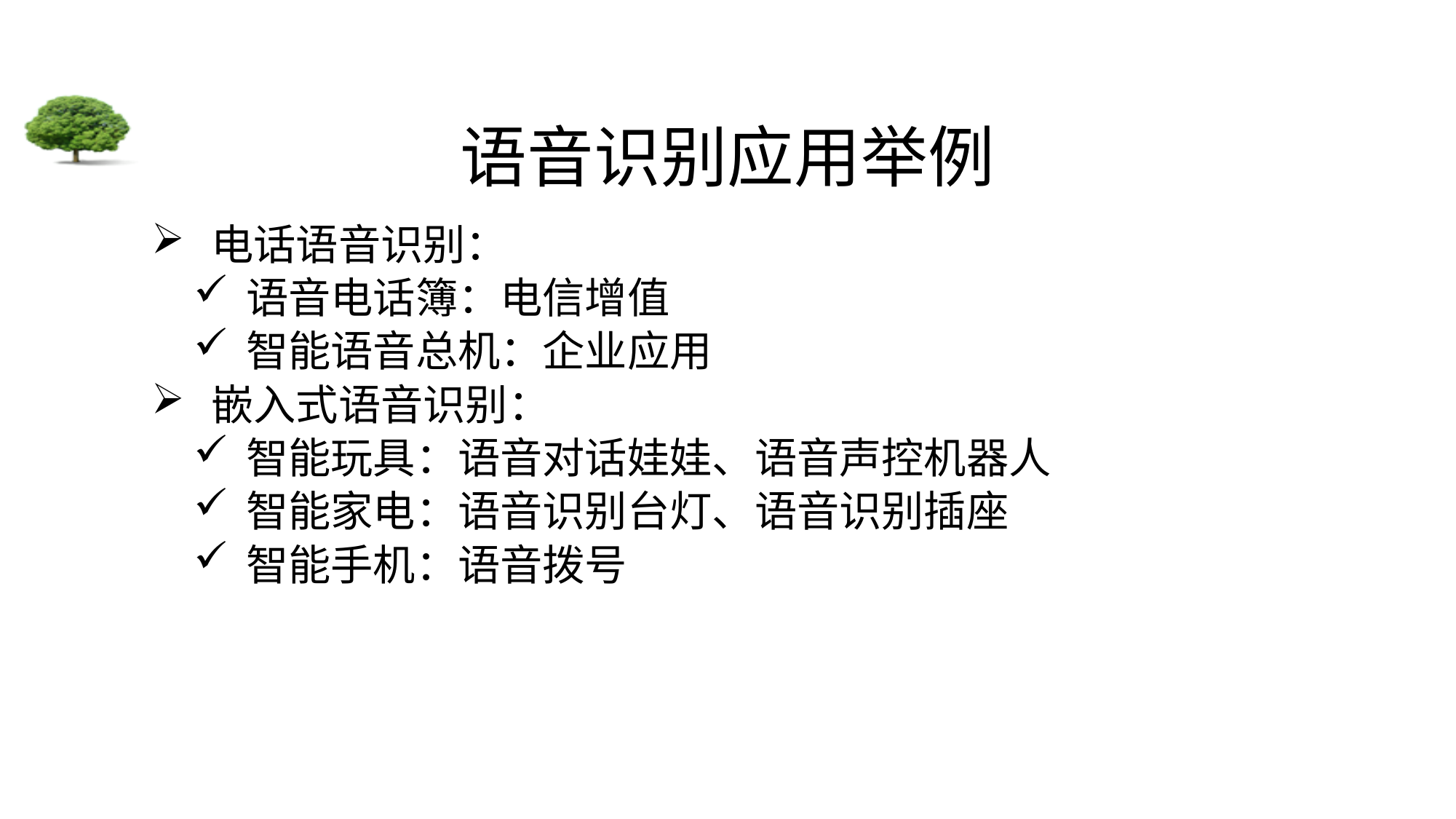

# 语音识别应用举例
电话语音识别：
语音电话簿：电信增值
智能语音总机：企业应用
嵌入式语音识别：
智能玩具：语音对话娃娃、语音声控机器人
智能家电：语音识别台灯、语音识别插座
智能手机：语音拨号